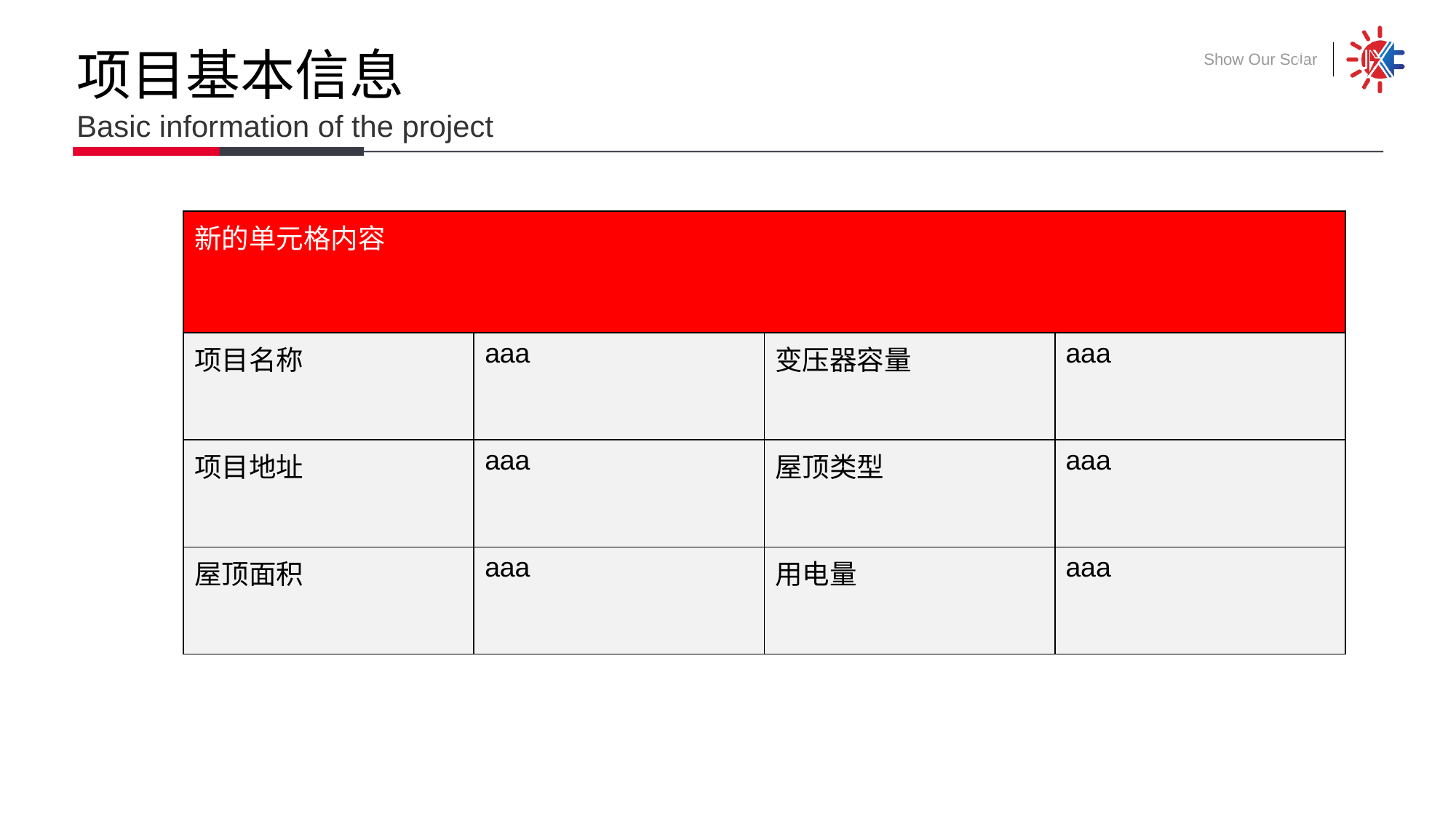

项目基本信息
Basic information of the project
| 新的单元格内容 |  |  |  |
| --- | --- | --- | --- |
| 项目名称 | aaa | 变压器容量 | aaa |
| 项目地址 | aaa | 屋顶类型 | aaa |
| 屋顶面积 | aaa | 用电量 | aaa |